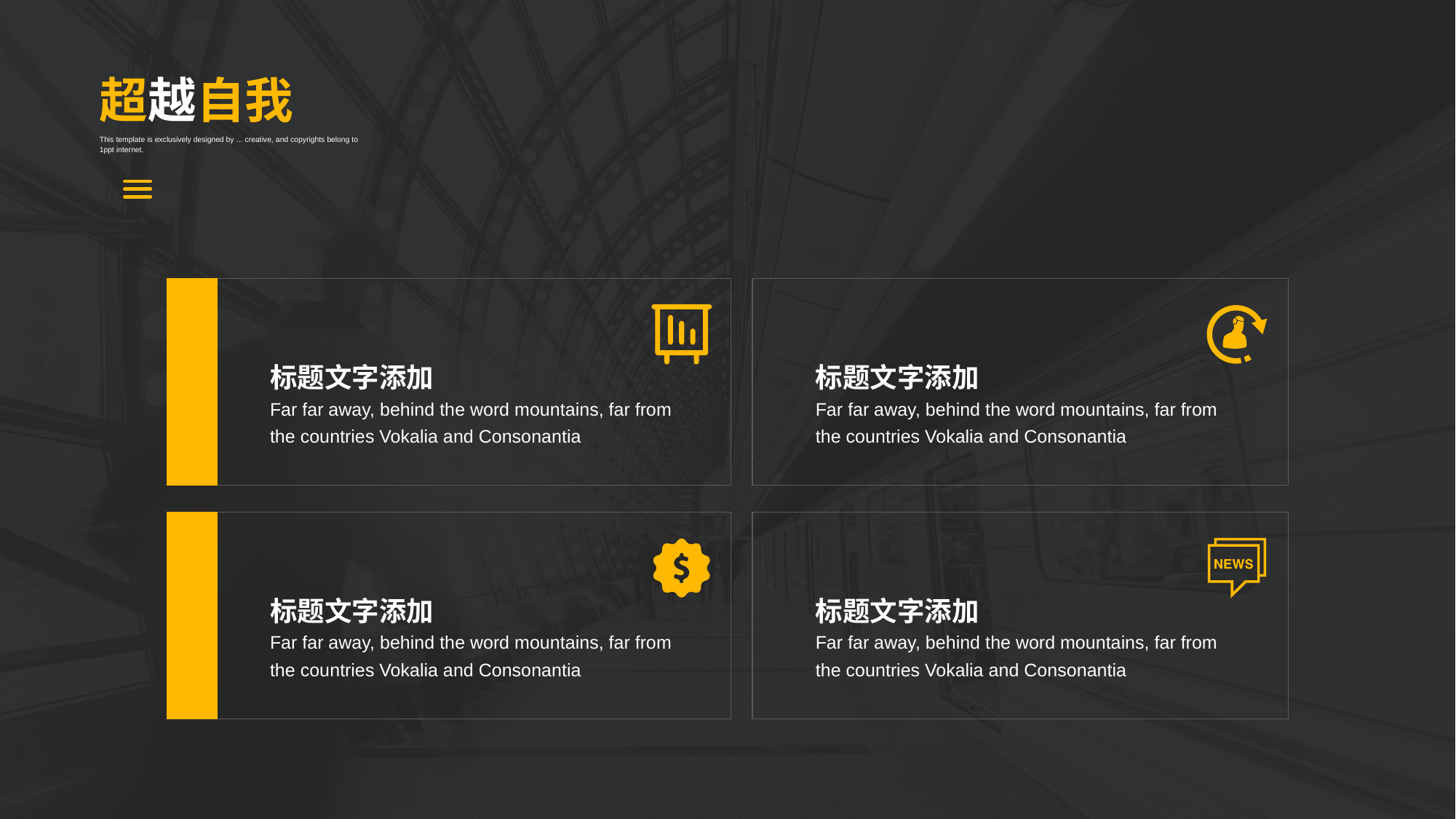

超越自我
This template is exclusively designed by ... creative, and copyrights belong to 1ppt internet.

标题文字添加
Far far away, behind the word mountains, far from the countries Vokalia and Consonantia

标题文字添加
Far far away, behind the word mountains, far from the countries Vokalia and Consonantia

标题文字添加
Far far away, behind the word mountains, far from the countries Vokalia and Consonantia

标题文字添加
Far far away, behind the word mountains, far from the countries Vokalia and Consonantia